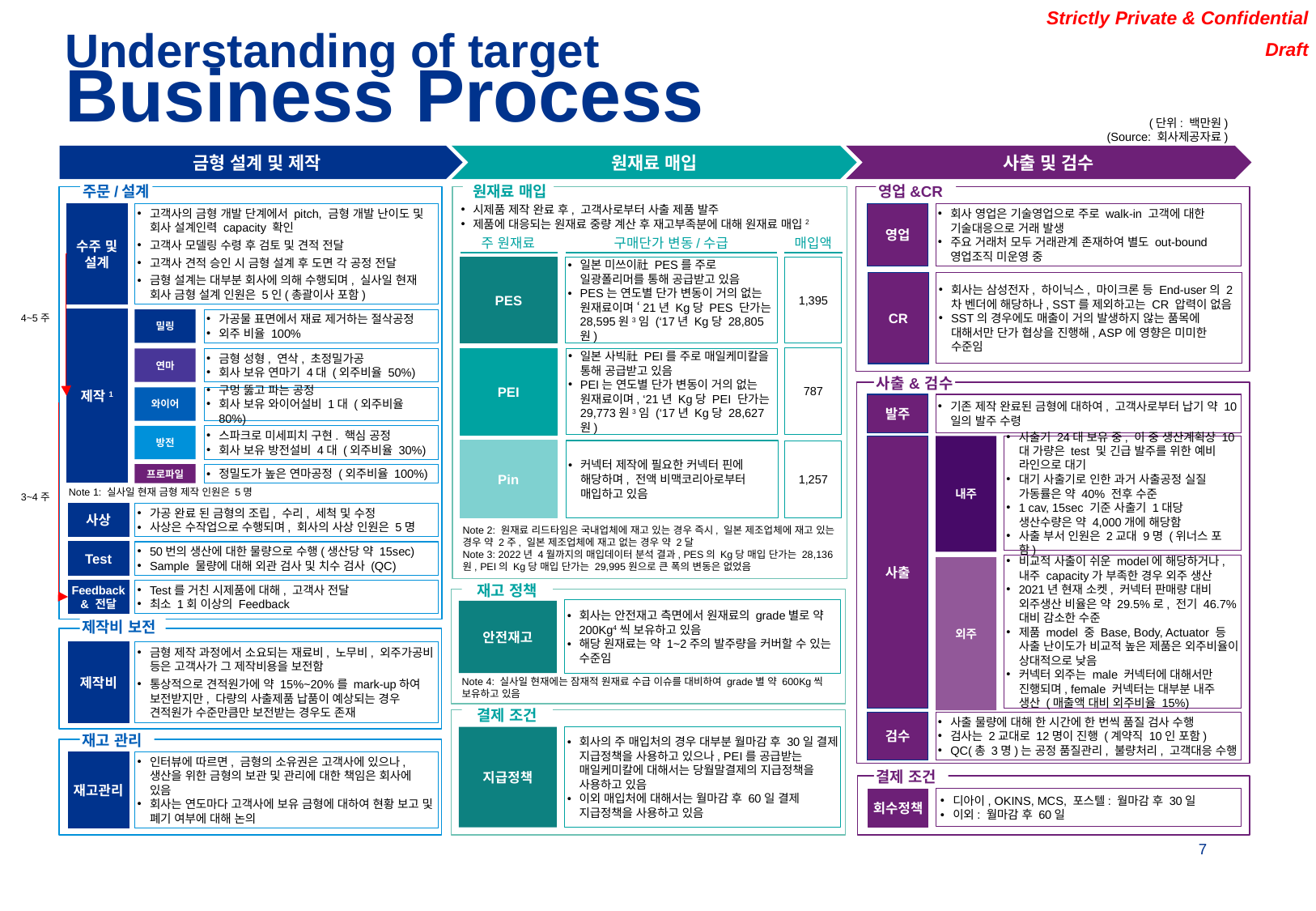

Understanding of target
Business Process
(단위: 백만원)
(Source: 회사제공자료)

금형 설계 및 제작
원재료 매입
사출 및 검수

 원재료 매입
영업&CR
주문/설계

시제품 제작 완료 후, 고객사로부터 사출 제품 발주
제품에 대응되는 원재료 중량 계산 후 재고부족분에 대해 원재료 매입2
수주 및 설계
고객사의 금형 개발 단계에서 pitch, 금형 개발 난이도 및 회사 설계인력 capacity 확인
고객사 모델링 수령 후 검토 및 견적 전달
고객사 견적 승인 시 금형 설계 후 도면 각 공정 전달
금형 설계는 대부분 회사에 의해 수행되며, 실사일 현재 회사 금형 설계 인원은 5인(총괄이사 포함)
영업
회사 영업은 기술영업으로 주로 walk-in 고객에 대한 기술대응으로 거래 발생
주요 거래처 모두 거래관계 존재하여 별도 out-bound 영업조직 미운영 중
주 원재료
구매단가 변동/수급
매입액
PES
일본 미쓰이社 PES를 주로 일광폴리머를 통해 공급받고 있음
PES는 연도별 단가 변동이 거의 없는 원재료이며 ‘21년 Kg당 PES 단가는 28,595원3임 (‘17년 Kg당 28,805원)
1,395
회사는 삼성전자, 하이닉스, 마이크론 등 End-user의 2차 벤더에 해당하나, SST를 제외하고는 CR 압력이 없음
SST의 경우에도 매출이 거의 발생하지 않는 품목에 대해서만 단가 협상을 진행해, ASP에 영향은 미미한 수준임
CR
제작1
밀링
가공물 표면에서 재료 제거하는 절삭공정
외주 비율 100%
4~5주
787
연마
금형 성형, 연삭, 초정밀가공
회사 보유 연마기 4대 (외주비율 50%)
일본 사빅社 PEI를 주로 매일케미칼을 통해 공급받고 있음
PEI는 연도별 단가 변동이 거의 없는 원재료이며, ‘21년 Kg당 PEI 단가는 29,773원3임 (‘17년 Kg당 28,627원)
PEI
사출&검수

와이어
구멍 뚫고 파는 공정
회사 보유 와이어설비 1대 (외주비율 80%)
발주
기존 제작 완료된 금형에 대하여, 고객사로부터 납기 약 10일의 발주 수령
방전
스파크로 미세피치 구현. 핵심 공정
회사 보유 방전설비 4대 (외주비율 30%)
사출
사출기 24대 보유 중, 이 중 생산계획상 10대 가량은 test 및 긴급 발주를 위한 예비 라인으로 대기
대기 사출기로 인한 과거 사출공정 실질 가동률은 약 40% 전후 수준
1 cav, 15sec 기준 사출기 1대당 생산수량은 약 4,000개에 해당함
사출 부서 인원은 2교대 9명 (위너스 포함)
내주
Pin
커넥터 제작에 필요한 커넥터 핀에 해당하며, 전액 비맥코리아로부터 매입하고 있음
1,257
프로파일
정밀도가 높은 연마공정 (외주비율 100%)
Note 1: 실사일 현재 금형 제작 인원은 5명
3~4주
사상
가공 완료 된 금형의 조립, 수리, 세척 및 수정
사상은 수작업으로 수행되며, 회사의 사상 인원은 5명
Note 2: 원재료 리드타임은 국내업체에 재고 있는 경우 즉시, 일본 제조업체에 재고 있는 경우 약 2주, 일본 제조업체에 재고 없는 경우 약 2달
Note 3: 2022년 4월까지의 매입데이터 분석 결과, PES의 Kg당 매입 단가는 28,136원, PEI의 Kg당 매입 단가는 29,995원으로 큰 폭의 변동은 없었음
Test
50번의 생산에 대한 물량으로 수행(생산당 약 15sec)
Sample 물량에 대해 외관 검사 및 치수 검사 (QC)
비교적 사출이 쉬운 model에 해당하거나, 내주 capacity가 부족한 경우 외주 생산
2021년 현재 소켓, 커넥터 판매량 대비 외주생산 비율은 약 29.5%로, 전기 46.7% 대비 감소한 수준
제품 model 중 Base, Body, Actuator 등 사출 난이도가 비교적 높은 제품은 외주비율이 상대적으로 낮음
커넥터 외주는 male 커넥터에 대해서만 진행되며, female 커넥터는 대부분 내주 생산 (매출액 대비 외주비율 15%)
외주
재고 정책
Feedback & 전달
Test를 거친 시제품에 대해, 고객사 전달
최소 1회 이상의 Feedback

회사는 안전재고 측면에서 원재료의 grade별로 약 200Kg4씩 보유하고 있음
해당 원재료는 약 1~2주의 발주량을 커버할 수 있는 수준임
안전재고
제작비 보전

제작비
금형 제작 과정에서 소요되는 재료비, 노무비, 외주가공비 등은 고객사가 그 제작비용을 보전함
통상적으로 견적원가에 약 15%~20%를 mark-up하여 보전받지만, 다량의 사출제품 납품이 예상되는 경우 견적원가 수준만큼만 보전받는 경우도 존재
Note 4: 실사일 현재에는 잠재적 원재료 수급 이슈를 대비하여 grade별 약 600Kg씩 보유하고 있음
결제 조건

사출 물량에 대해 한 시간에 한 번씩 품질 검사 수행
검사는 2교대로 12명이 진행 (계약직 10인 포함)
QC(총 3명)는 공정 품질관리, 불량처리, 고객대응 수행
검수
지급정책
회사의 주 매입처의 경우 대부분 월마감 후 30일 결제 지급정책을 사용하고 있으나, PEI를 공급받는 매일케미칼에 대해서는 당월말결제의 지급정책을 사용하고 있음
이외 매입처에 대해서는 월마감 후 60일 결제 지급정책을 사용하고 있음
재고 관리

재고관리
인터뷰에 따르면, 금형의 소유권은 고객사에 있으나, 생산을 위한 금형의 보관 및 관리에 대한 책임은 회사에 있음
회사는 연도마다 고객사에 보유 금형에 대하여 현황 보고 및 폐기 여부에 대해 논의
결제 조건

디아이, OKINS, MCS, 포스텔: 월마감 후 30일
이외: 월마감 후 60일
회수정책